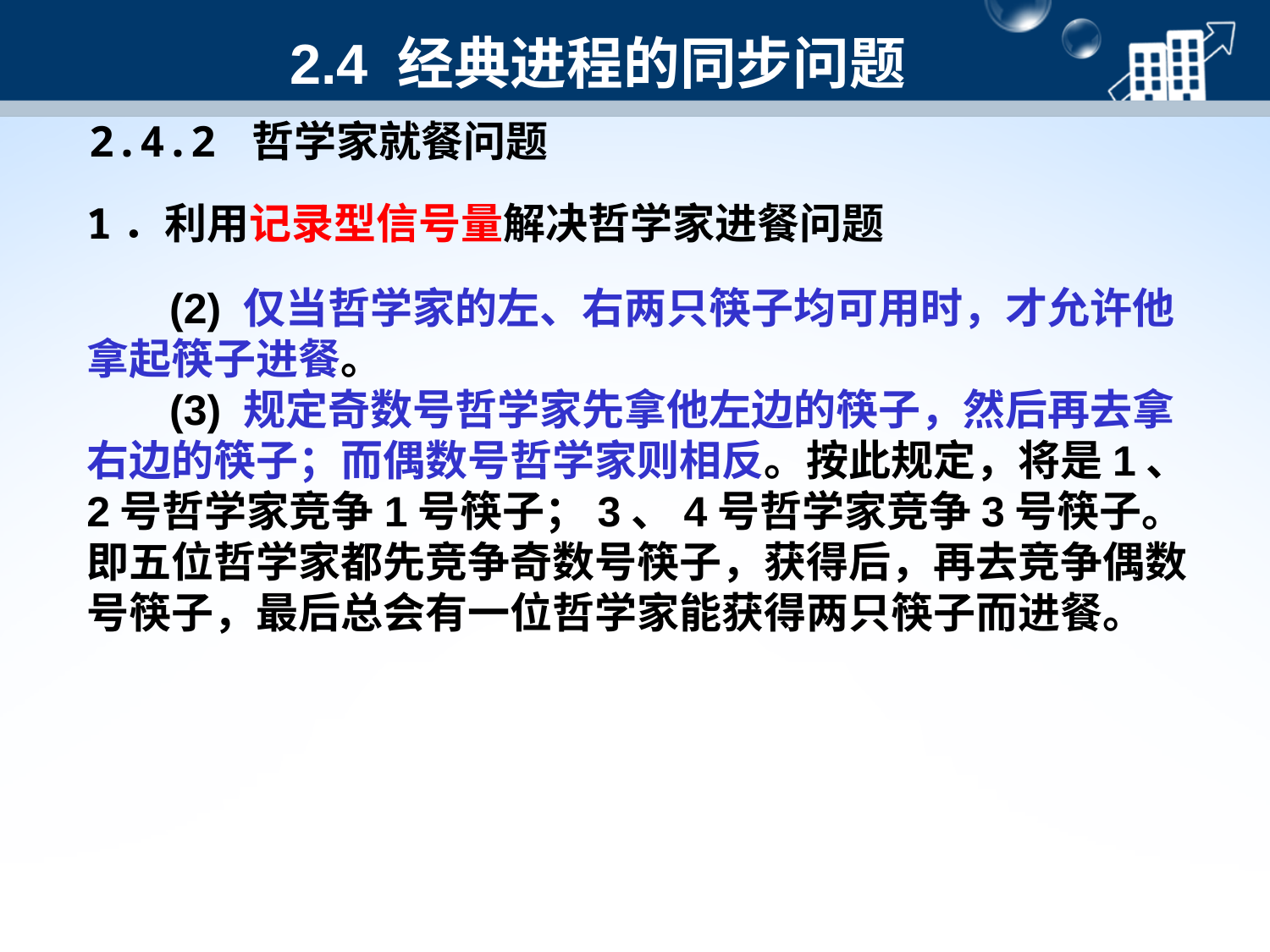

# 2.4 经典进程的同步问题
2.4.2 哲学家就餐问题
1．利用记录型信号量解决哲学家进餐问题
       (2) 仅当哲学家的左、右两只筷子均可用时，才允许他拿起筷子进餐。
       (3) 规定奇数号哲学家先拿他左边的筷子，然后再去拿右边的筷子；而偶数号哲学家则相反。按此规定，将是1、 2号哲学家竞争1号筷子；3、4号哲学家竞争3号筷子。即五位哲学家都先竞争奇数号筷子，获得后，再去竞争偶数号筷子，最后总会有一位哲学家能获得两只筷子而进餐。